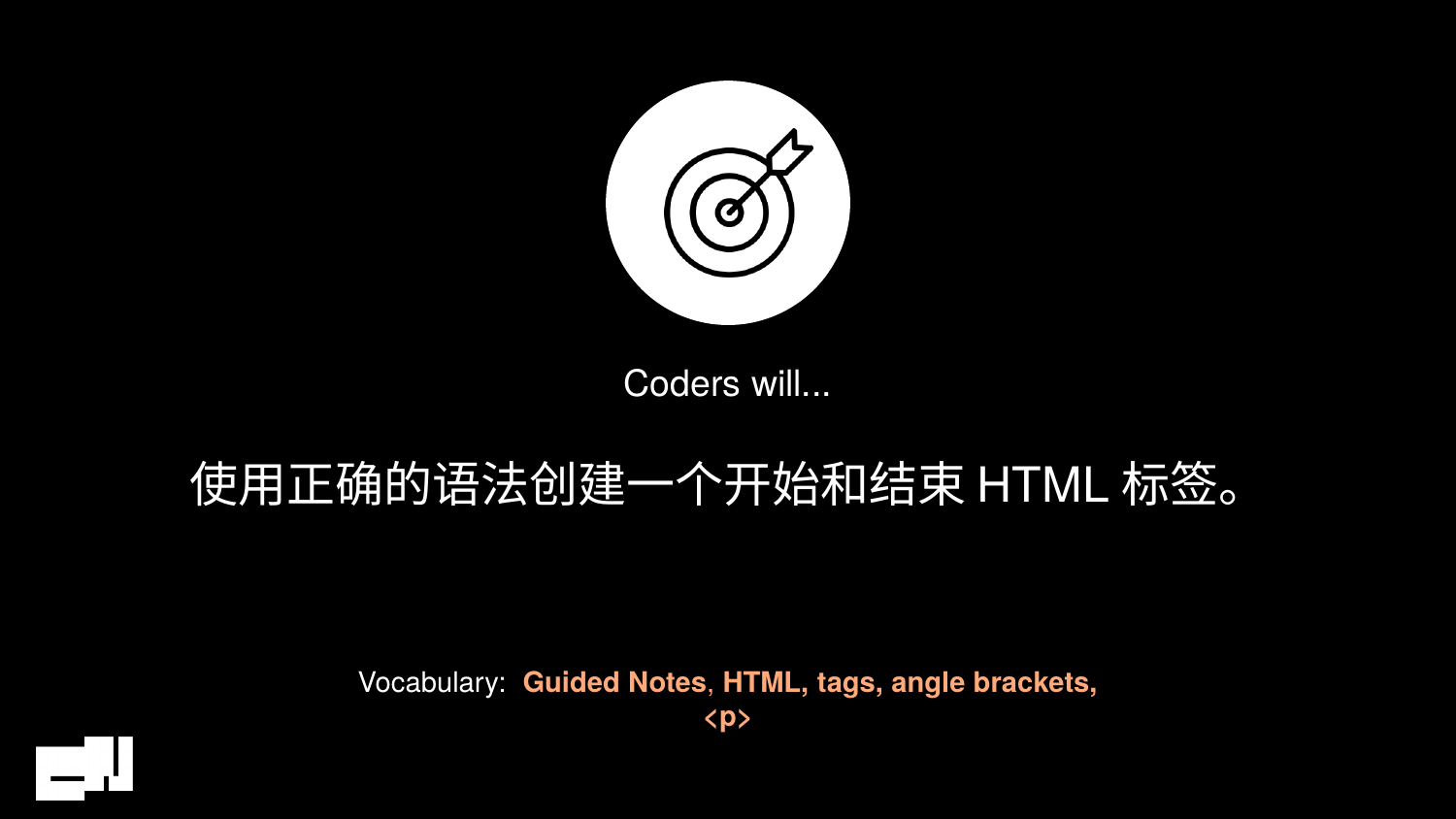

# 使用正确的语法创建一个开始和结束HTML标签。
Vocabulary:  Guided Notes, HTML, tags, angle brackets, <p>